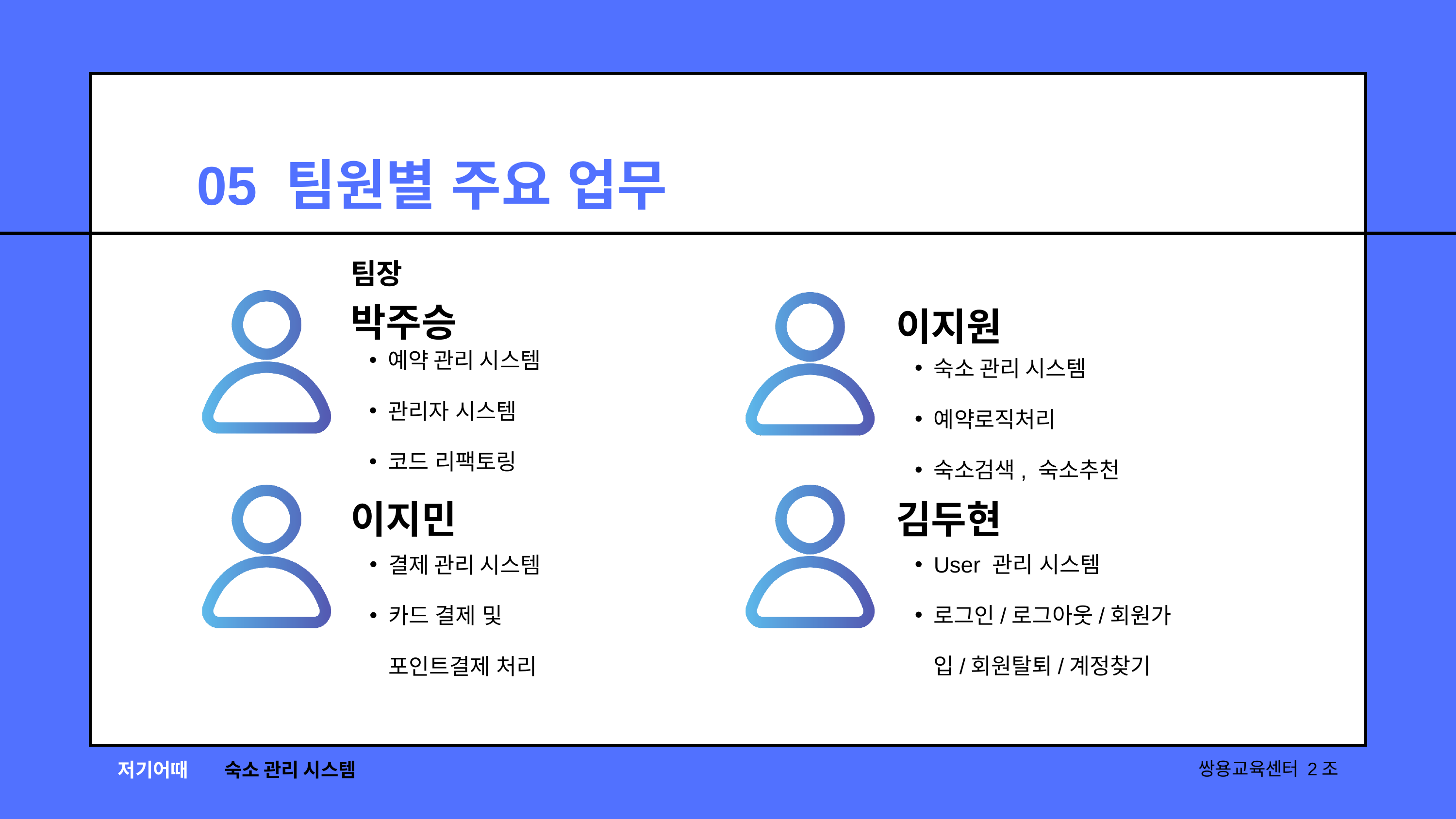

05 팀원별 주요 업무
팀장

박주승
이지원

예약 관리 시스템
관리자 시스템
코드 리팩토링

숙소 관리 시스템
예약로직처리
숙소검색, 숙소추천

이지민
김두현

User 관리 시스템
로그인/로그아웃/회원가입/회원탈퇴/계정찾기
결제 관리 시스템
카드 결제 및 포인트결제 처리

저기어때
숙소 관리 시스템
쌍용교육센터 2조